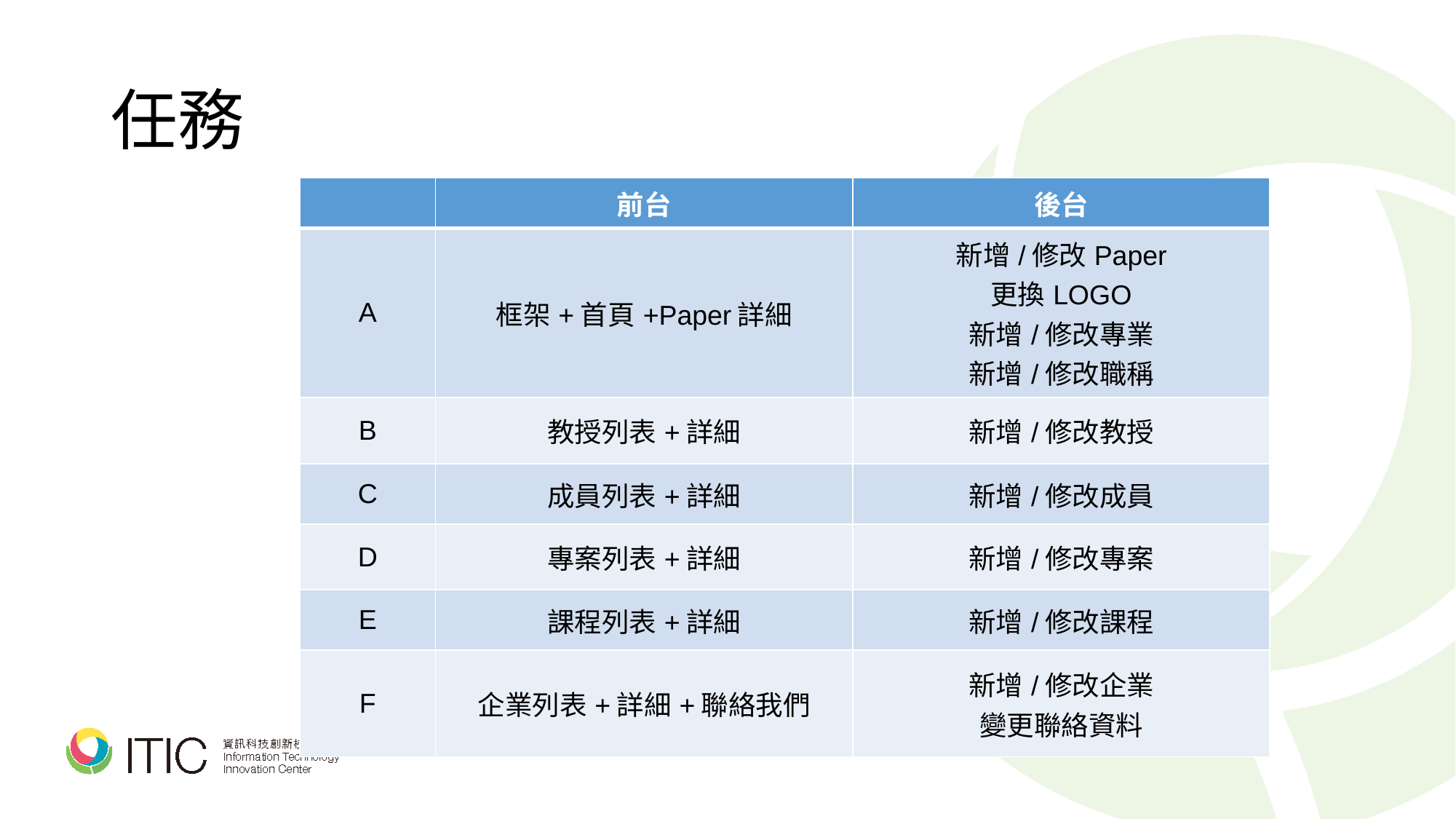

# 任務
|  | 前台 | 後台 |
| --- | --- | --- |
| A | 框架+首頁+Paper詳細 | 新增/修改Paper 更換LOGO 新增/修改專業 新增/修改職稱 |
| B | 教授列表+詳細 | 新增/修改教授 |
| C | 成員列表+詳細 | 新增/修改成員 |
| D | 專案列表+詳細 | 新增/修改專案 |
| E | 課程列表+詳細 | 新增/修改課程 |
| F | 企業列表+詳細+聯絡我們 | 新增/修改企業 變更聯絡資料 |